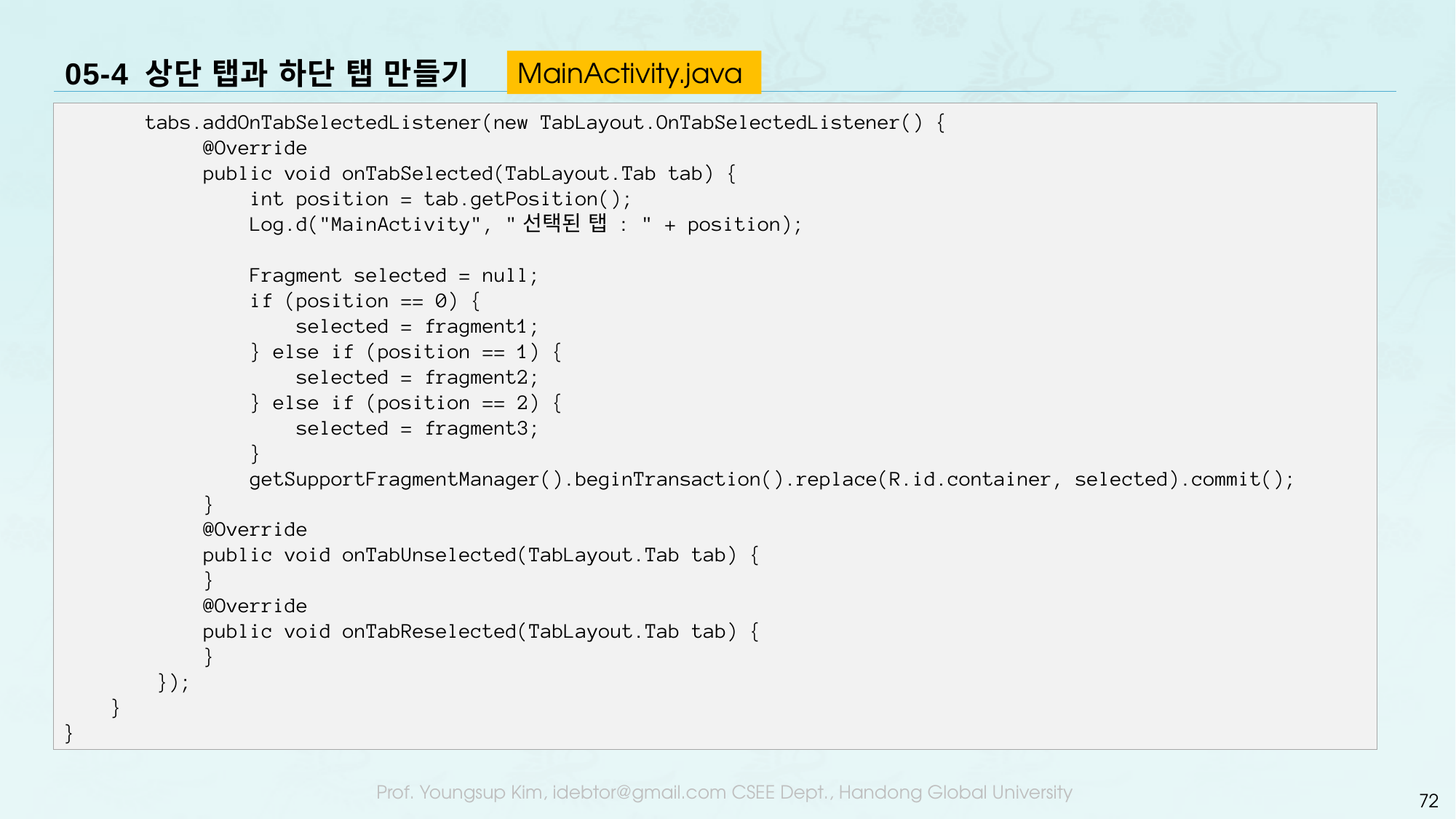

# 05-4 상단 탭과 하단 탭 만들기
MainActivity.java

       tabs.addOnTabSelectedListener(new TabLayout.OnTabSelectedListener() {
            @Override
            public void onTabSelected(TabLayout.Tab tab) {
                int position = tab.getPosition();
                Log.d("MainActivity", "선택된 탭 : " + position);

                Fragment selected = null;
                if (position == 0) {
                    selected = fragment1;
                } else if (position == 1) {
                    selected = fragment2;
                } else if (position == 2) {
                    selected = fragment3;
                }
                getSupportFragmentManager().beginTransaction().replace(R.id.container, selected).commit();
            }
            @Override
            public void onTabUnselected(TabLayout.Tab tab) {
            }
            @Override
            public void onTabReselected(TabLayout.Tab tab) {
            }
        });
    }
}
72